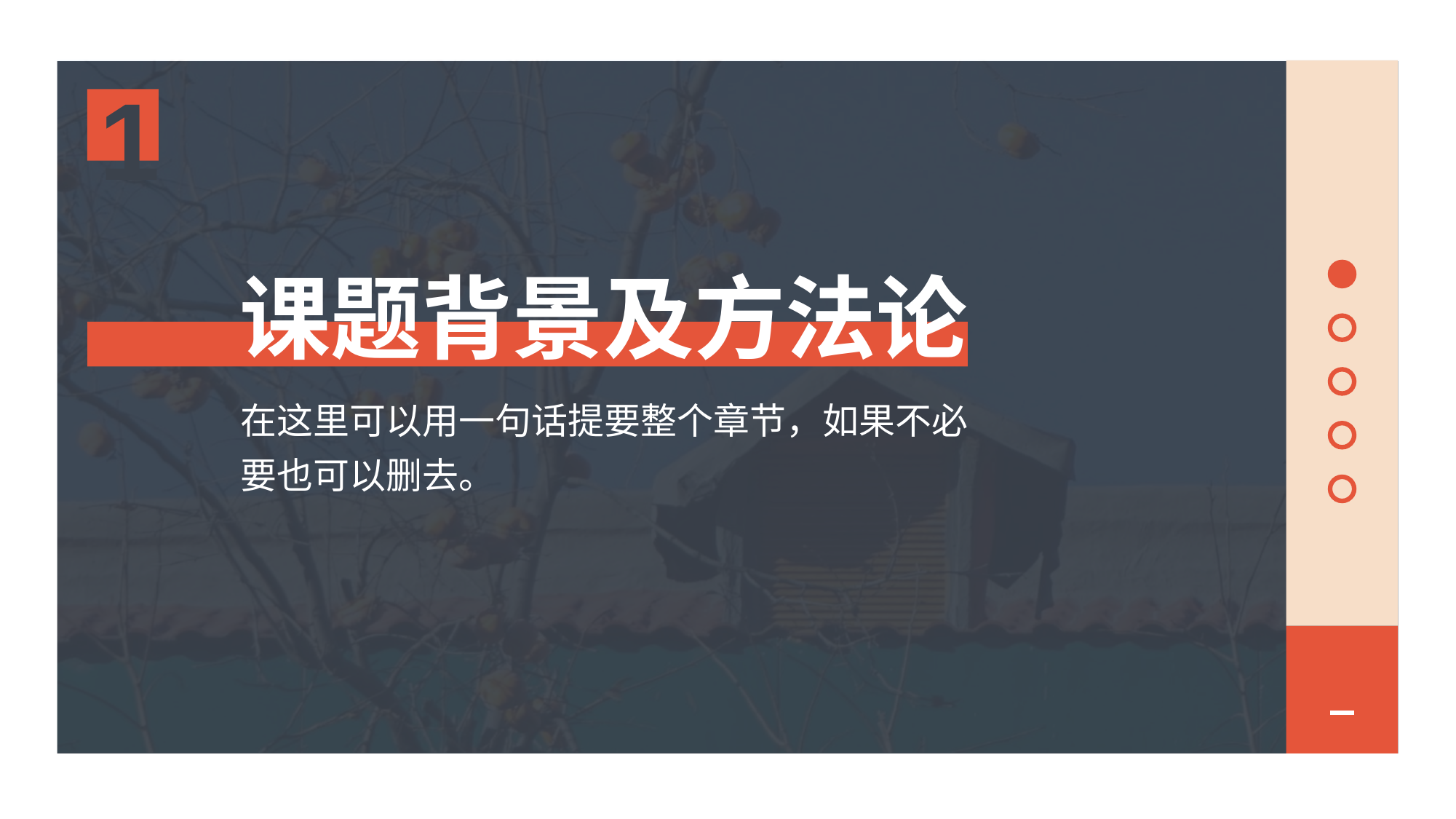

1

课题背景及方法论

在这里可以用一句话提要整个章节，如果不必要也可以删去。